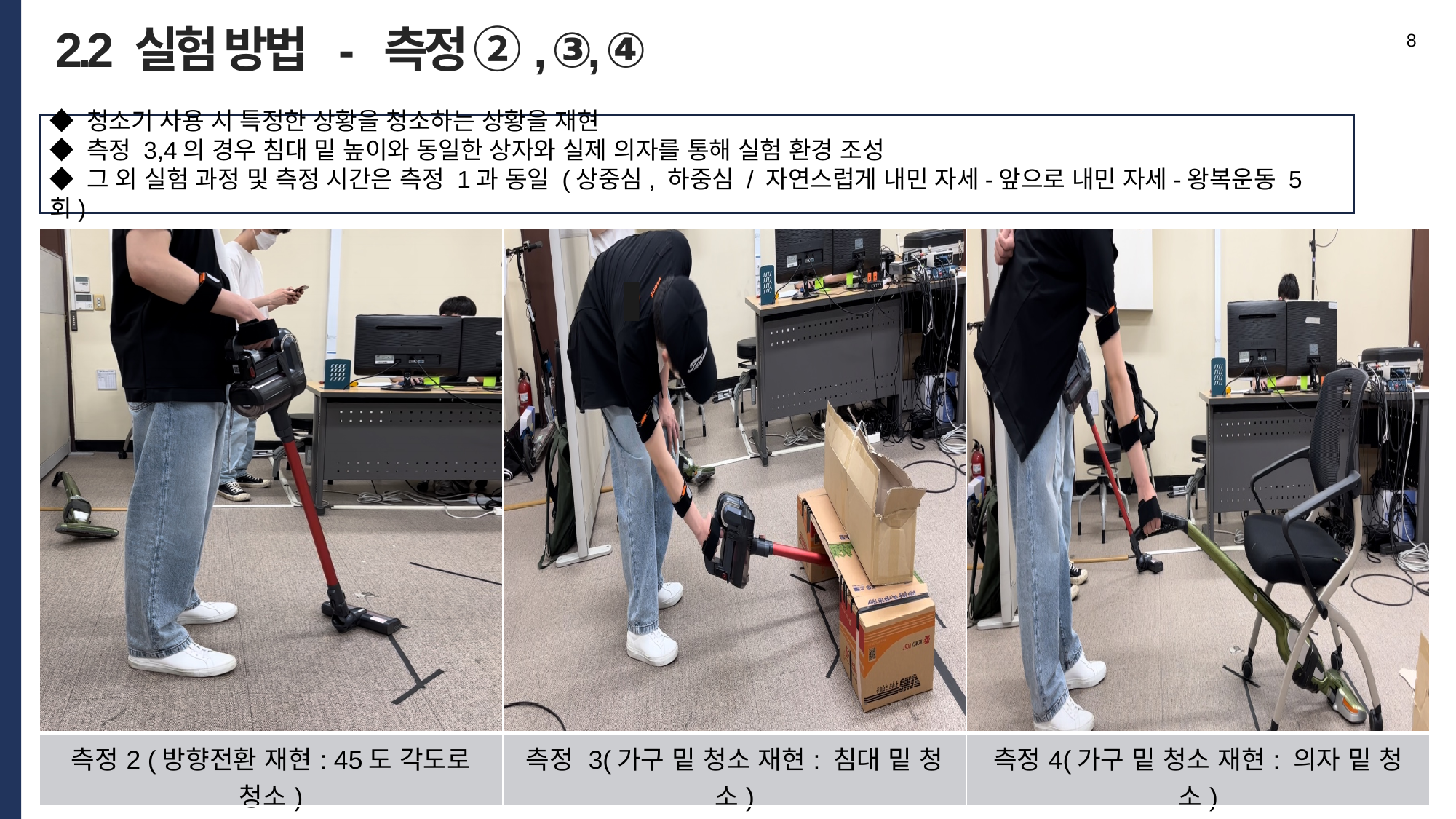

8
2.2 실험 방법  -  측정 ②, ③, ④

◆ 청소기 사용 시 특정한 상황을 청소하는 상황을 재현
◆ 측정 3,4의 경우 침대 밑 높이와 동일한 상자와 실제 의자를 통해 실험 환경 조성
◆ 그 외 실험 과정 및 측정 시간은 측정 1과 동일 (상중심, 하중심 / 자연스럽게 내민 자세-앞으로 내민 자세-왕복운동 5회)
|  |  |  |
| --- | --- | --- |
| 측정2 (방향전환 재현: 45도 각도로 청소) | 측정 3(가구 밑 청소 재현: 침대 밑 청소) | 측정4(가구 밑 청소 재현: 의자 밑 청소) |